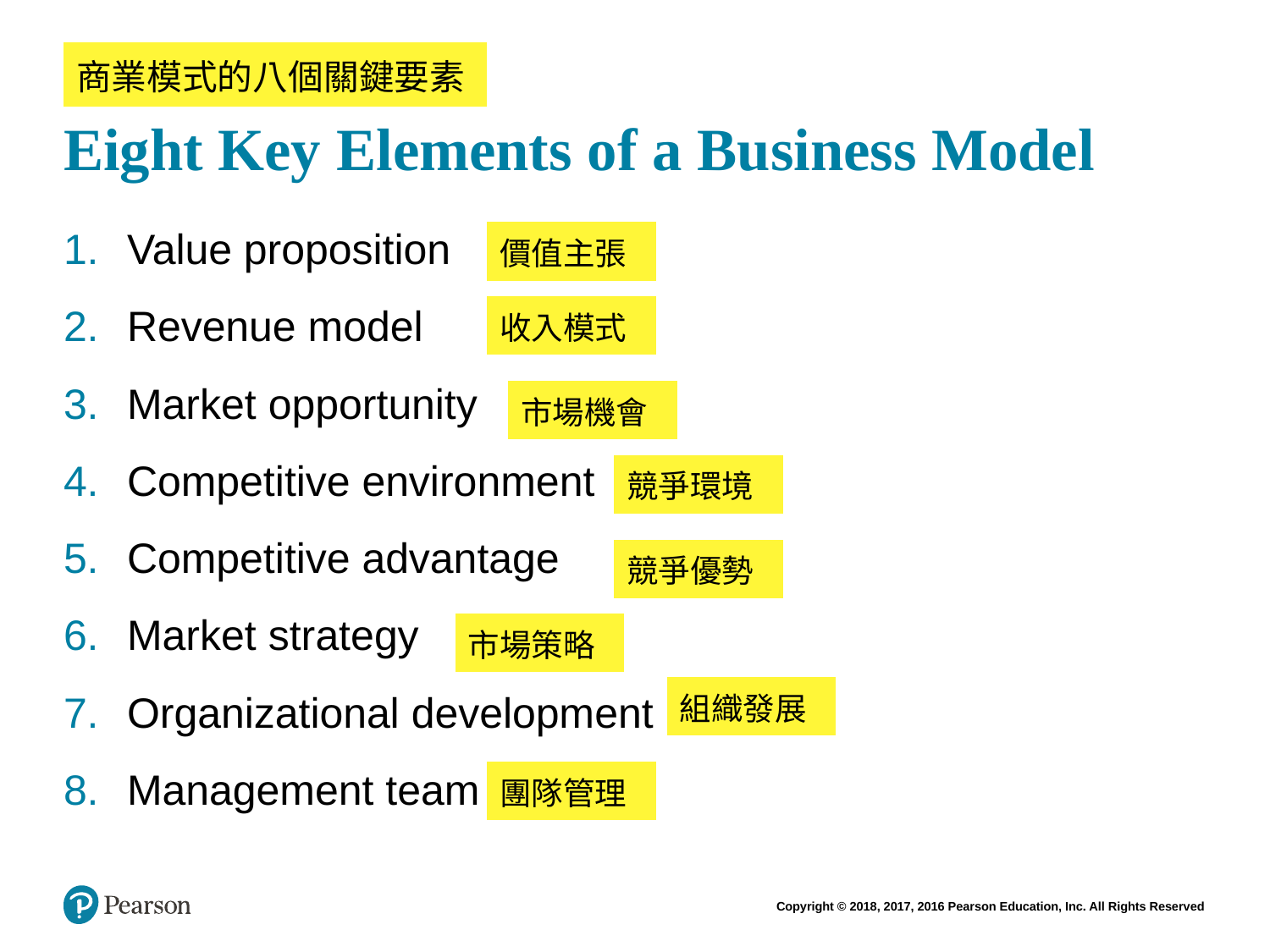

# Eight Key Elements of a Business Model
| 商業模式的八個關鍵要素 |
| --- |
Value proposition
Revenue model
Market opportunity
Competitive environment
Competitive advantage
Market strategy
Organizational development
Management team
| 價值主張 |
| --- |
| 收入模式 |
| --- |
| 市場機會 |
| --- |
| 競爭環境 |
| --- |
| 競爭優勢 |
| --- |
| 市場策略 |
| --- |
| 組織發展 |
| --- |
| 團隊管理 |
| --- |